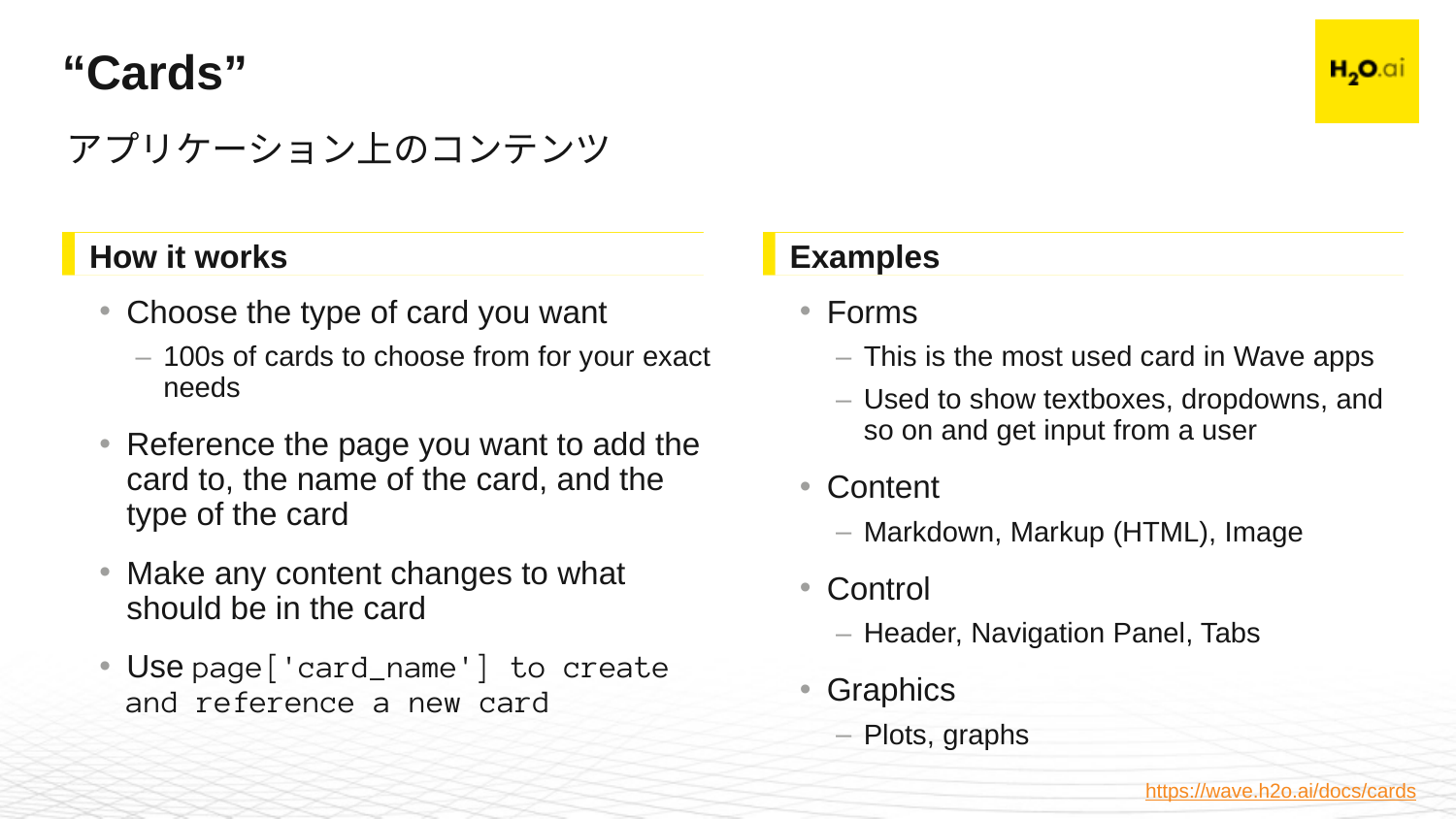

# “Cards”
アプリケーション上のコンテンツ
How it works
Examples
Choose the type of card you want
100s of cards to choose from for your exact needs
Reference the page you want to add the card to, the name of the card, and the type of the card
Make any content changes to what should be in the card
Use page['card_name'] to create and reference a new card

Forms
This is the most used card in Wave apps
Used to show textboxes, dropdowns, and so on and get input from a user
Content
Markdown, Markup (HTML), Image
Control
Header, Navigation Panel, Tabs
Graphics
Plots, graphs

https://wave.h2o.ai/docs/cards